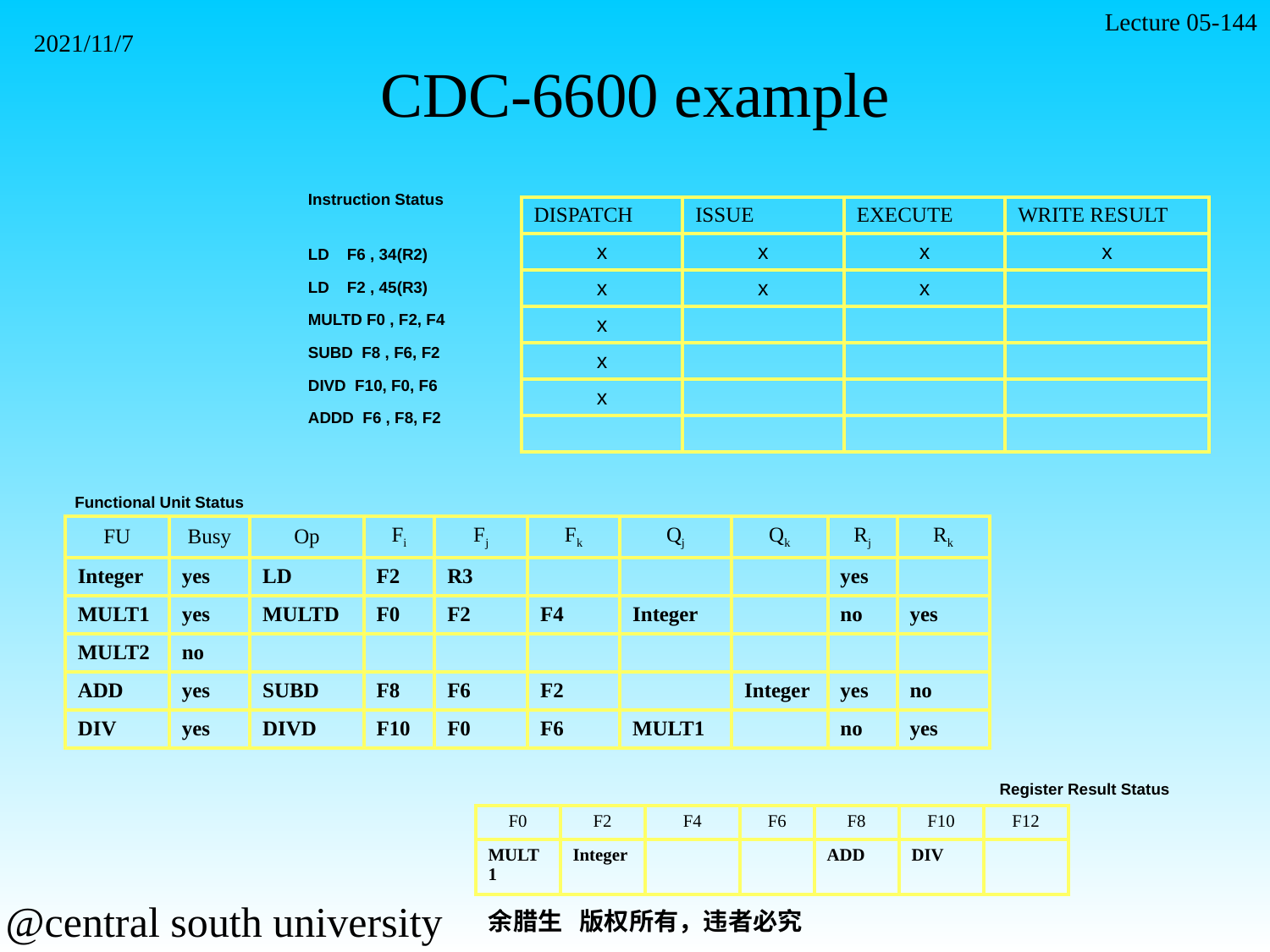

Lecture 05-144
2021/11/7
# CDC-6600 example
Instruction Status
| DISPATCH | ISSUE | EXECUTE | WRITE RESULT |
| --- | --- | --- | --- |
| x | x | x | x |
| x | x | x |  |
| x |  |  |  |
| x |  |  |  |
| x |  |  |  |
|  |  |  |  |
LD    F6 , 34(R2)
LD    F2 , 45(R3)
MULTD F0 , F2, F4
SUBD  F8 , F6, F2
DIVD  F10, F0, F6
ADDD  F6 , F8, F2
Functional Unit Status
| FU | Busy | Op | Fi | Fj | Fk | Qj | Qk | Rj | Rk |
| --- | --- | --- | --- | --- | --- | --- | --- | --- | --- |
| Integer | yes | LD | F2 | R3 |  |  |  | yes |  |
| MULT1 | yes | MULTD | F0 | F2 | F4 | Integer |  | no | yes |
| MULT2 | no |  |  |  |  |  |  |  |  |
| ADD | yes | SUBD | F8 | F6 | F2 |  | Integer | yes | no |
| DIV | yes | DIVD | F10 | F0 | F6 | MULT1 |  | no | yes |
Register Result Status
| F0 | F2 | F4 | F6 | F8 | F10 | F12 |
| --- | --- | --- | --- | --- | --- | --- |
| MULT1 | Integer |  |  | ADD | DIV |  |
余腊生   版权所有，违者必究